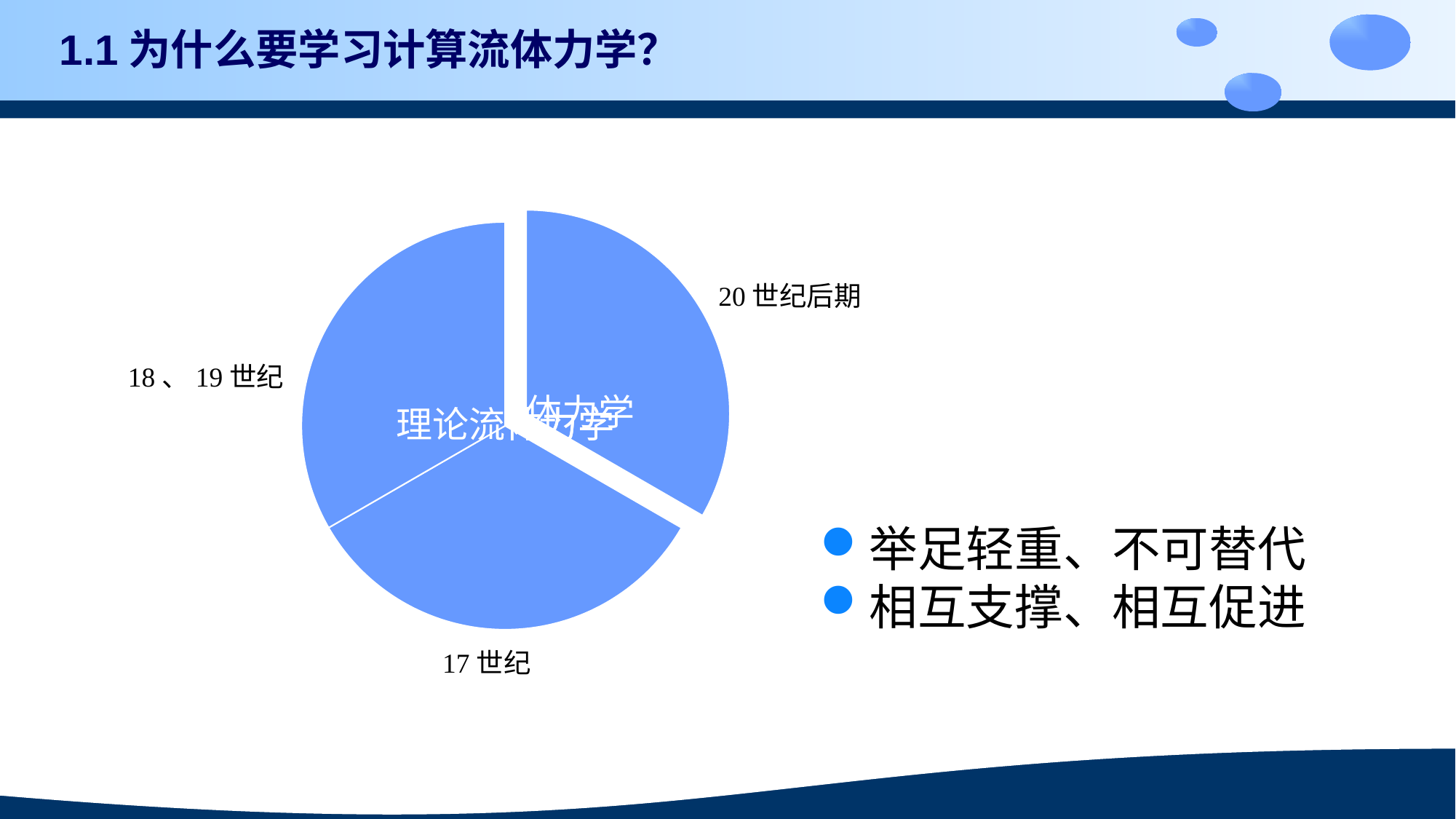

# 1.1为什么要学习计算流体力学？
计算流体力学
实验流体力学
理论流体力学
20世纪后期
18、19世纪
举足轻重、不可替代
相互支撑、相互促进
17世纪